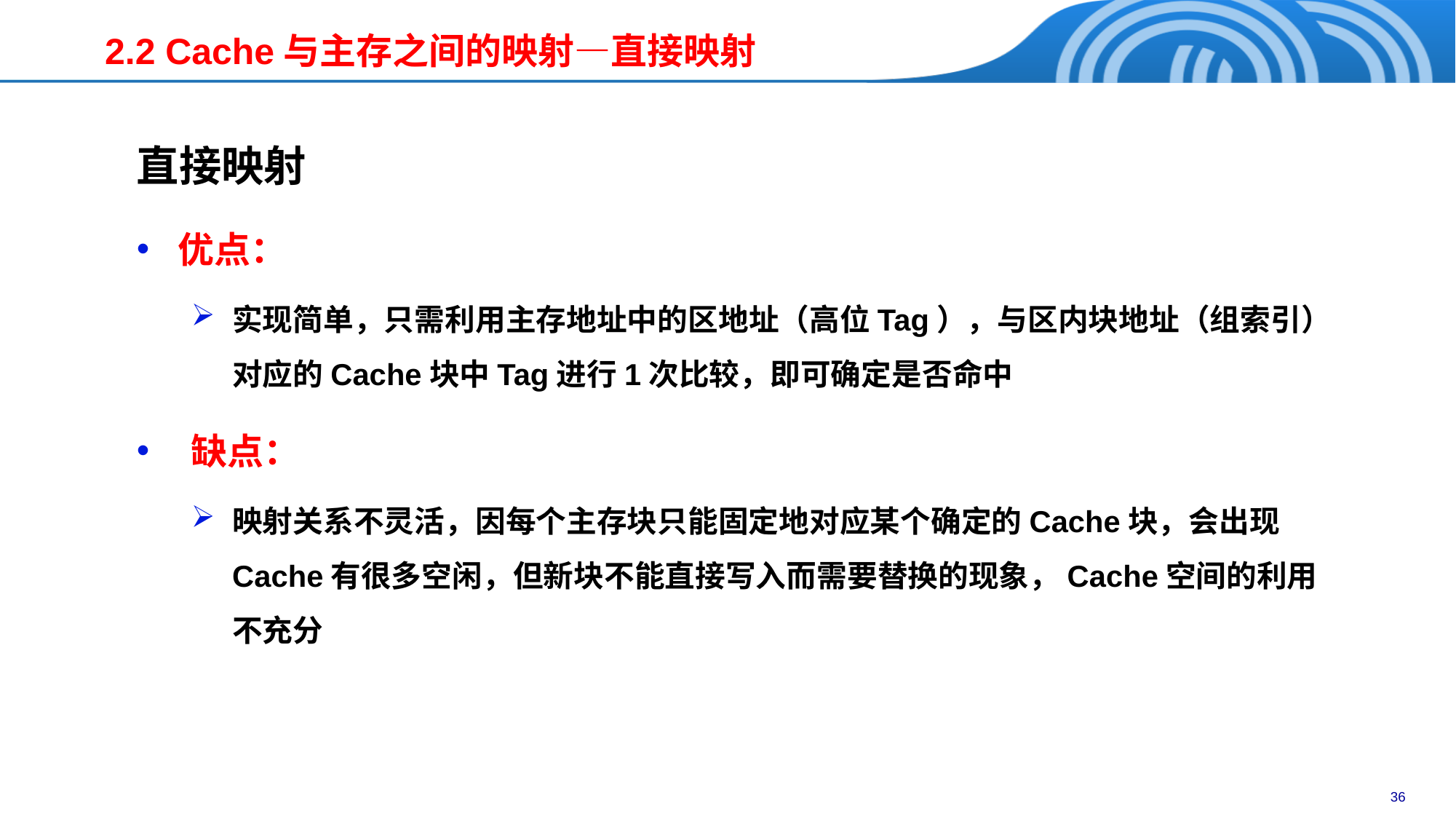

# 2.2 Cache与主存之间的映射—直接映射
直接映射
优点：
实现简单，只需利用主存地址中的区地址（高位Tag），与区内块地址（组索引）对应的Cache块中Tag进行1次比较，即可确定是否命中
缺点：
映射关系不灵活，因每个主存块只能固定地对应某个确定的Cache块，会出现Cache有很多空闲，但新块不能直接写入而需要替换的现象，Cache空间的利用不充分